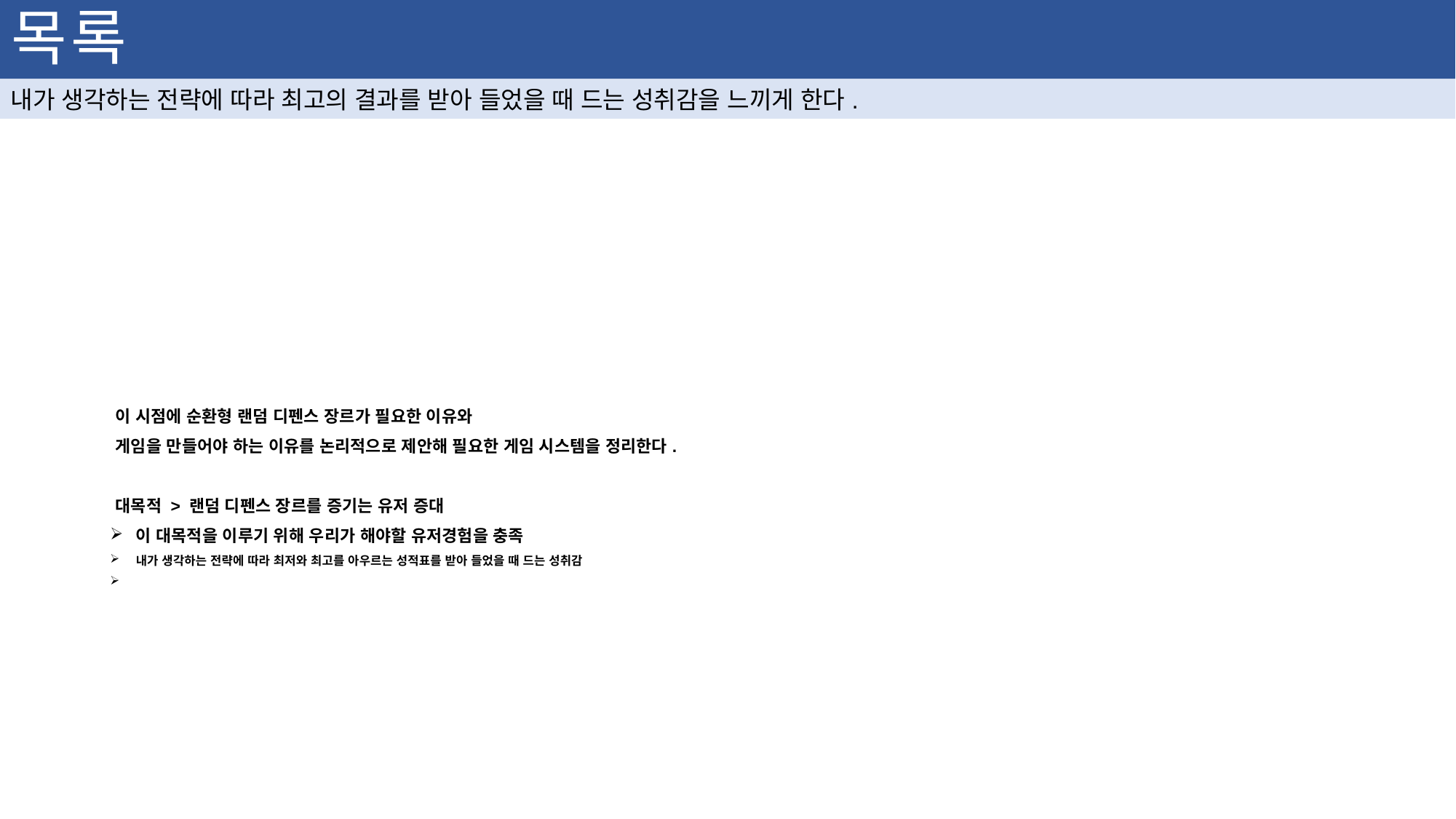

목록
내가 생각하는 전략에 따라 최고의 결과를 받아 들었을 때 드는 성취감을 느끼게 한다.

이 시점에 순환형 랜덤 디펜스 장르가 필요한 이유와
게임을 만들어야 하는 이유를 논리적으로 제안해 필요한 게임 시스템을 정리한다.

대목적 > 랜덤 디펜스 장르를 증기는 유저 증대
이 대목적을 이루기 위해 우리가 해야할 유저경험을 충족
내가 생각하는 전략에 따라 최저와 최고를 아우르는 성적표를 받아 들었을 때 드는 성취감